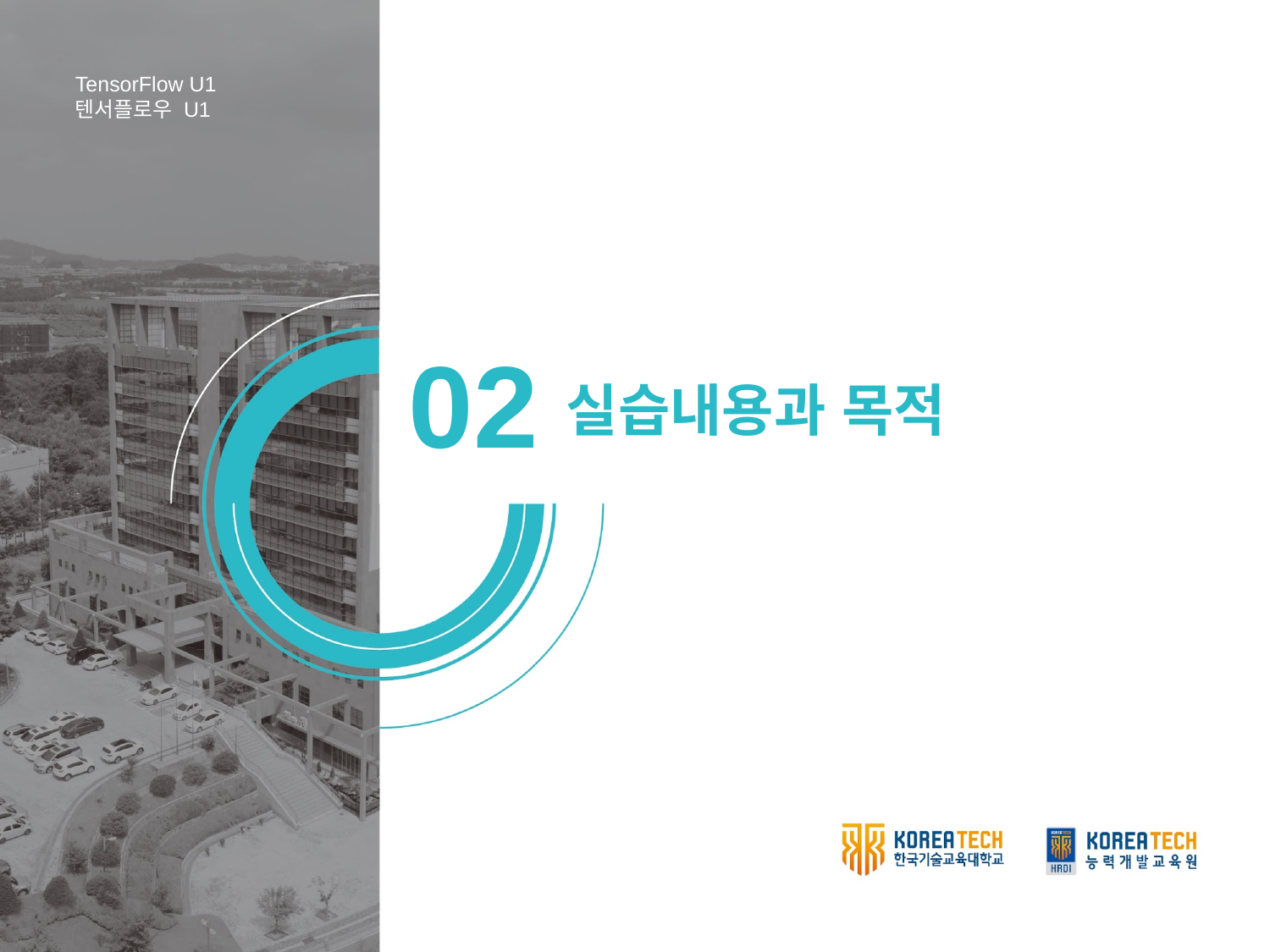

TensorFlow U1
텐서플로우 U1
02
실습내용과 목적